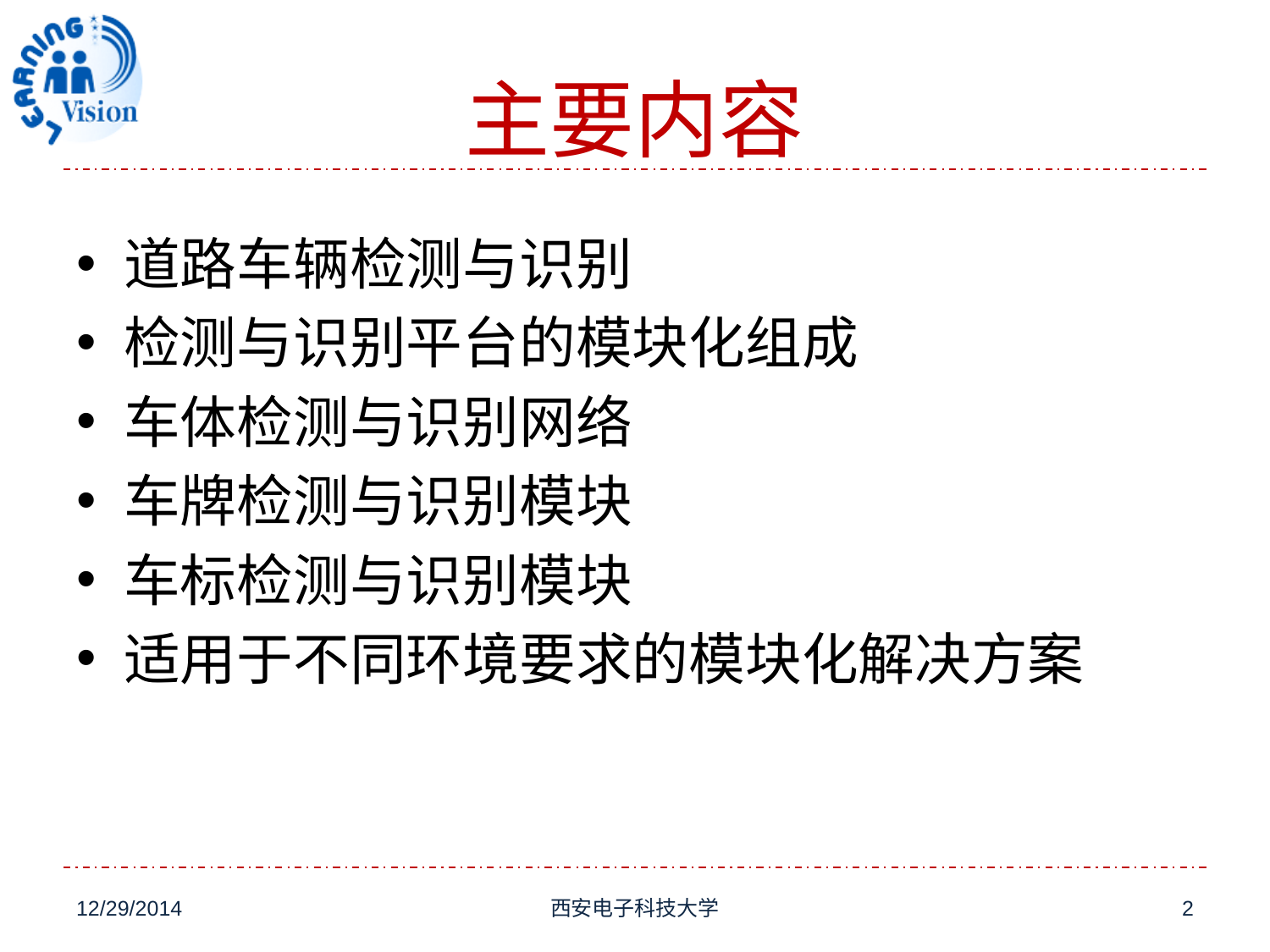

# 主要内容
道路车辆检测与识别
检测与识别平台的模块化组成
车体检测与识别网络
车牌检测与识别模块
车标检测与识别模块
适用于不同环境要求的模块化解决方案

12/29/2014
西安电子科技大学
2